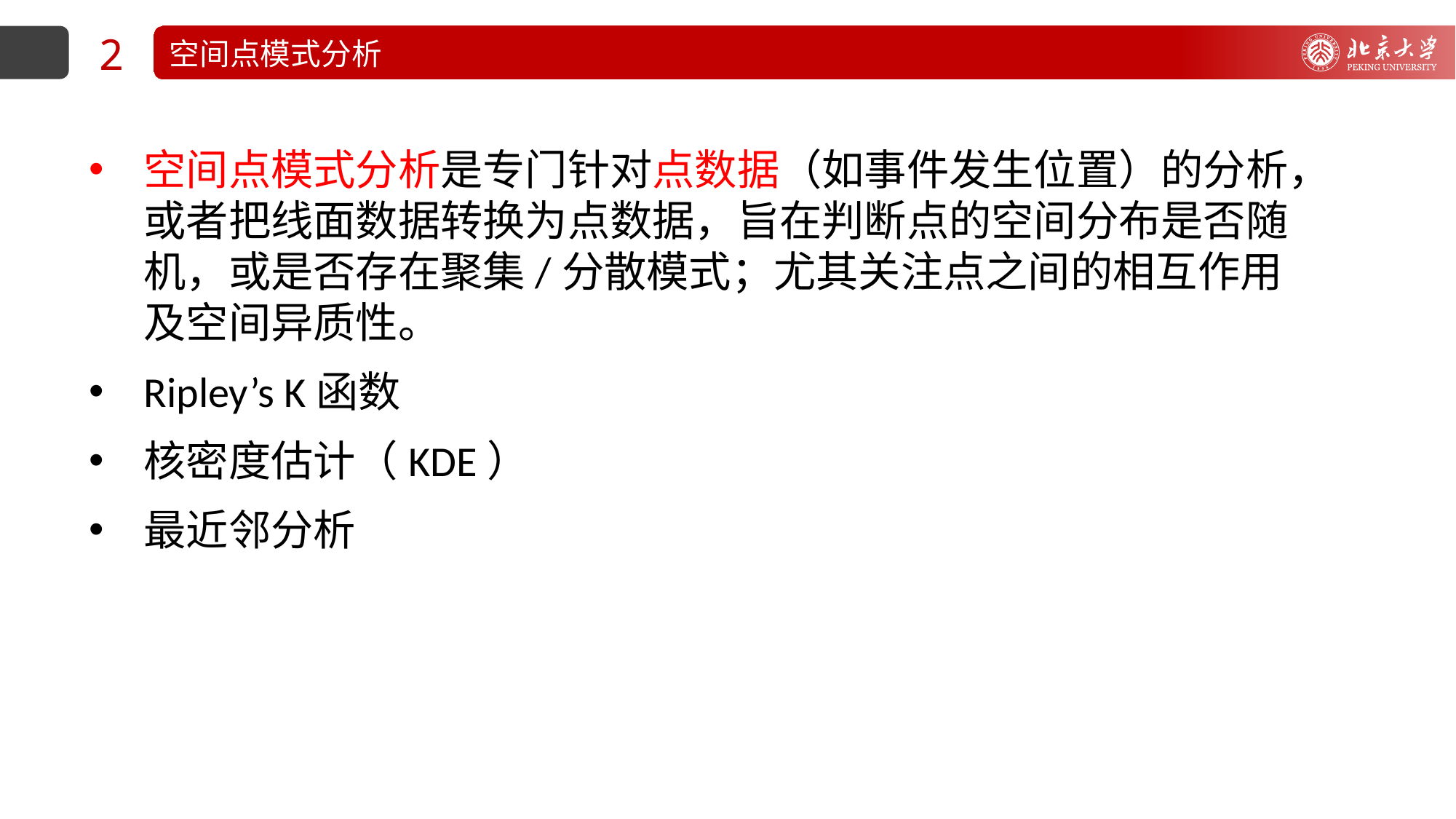

2

空间点模式分析

空间点模式分析是专门针对点数据（如事件发生位置）的分析，或者把线面数据转换为点数据，旨在判断点的空间分布是否随机，或是否存在聚集/分散模式；尤其关注点之间的相互作用及空间异质性。
Ripley’s K函数
核密度估计（KDE）
最近邻分析